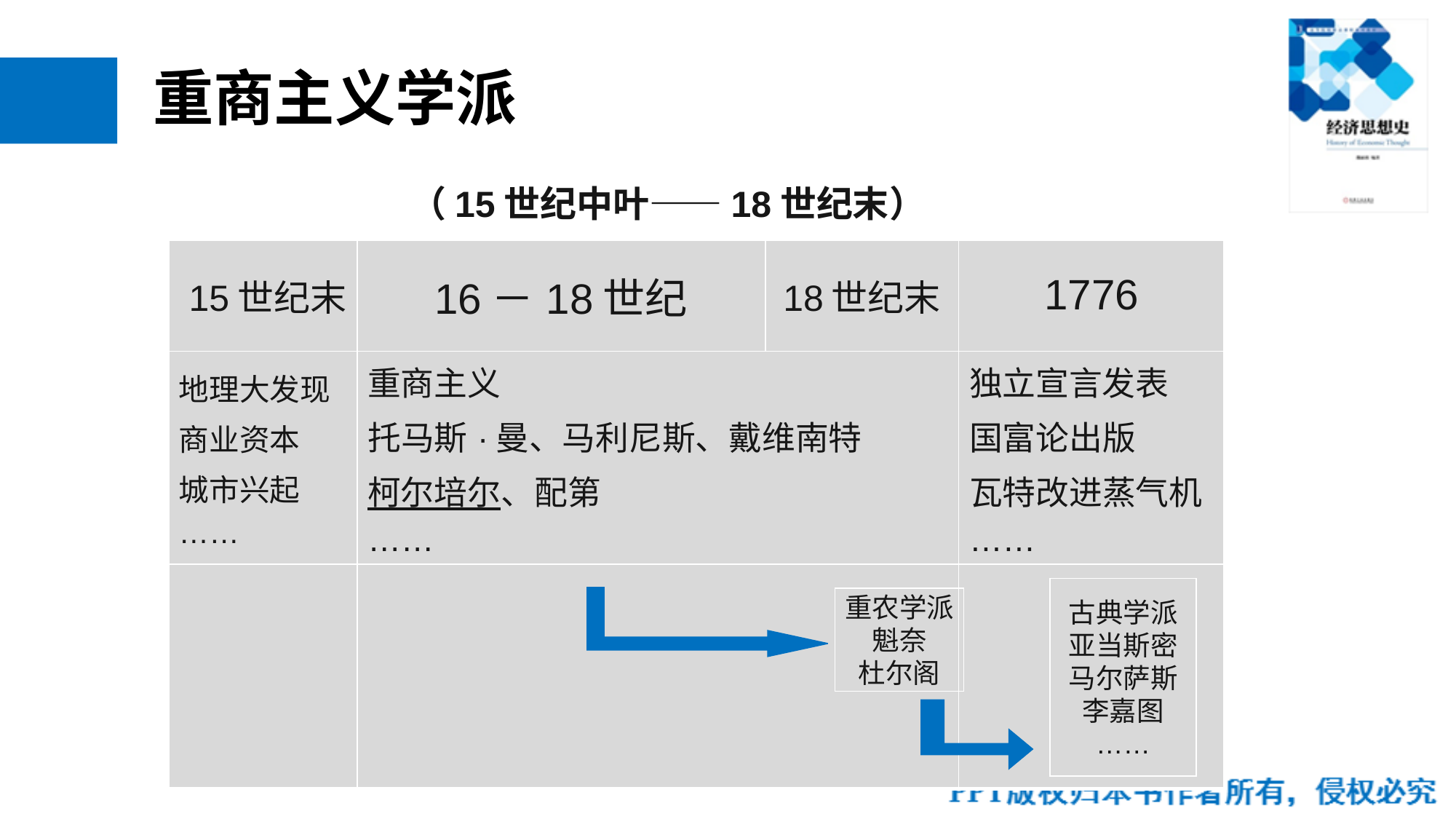

# 重商主义学派
（15世纪中叶——18世纪末）
| 15世纪末 | 16－18世纪 | 18世纪末 | 1776 |
| --- | --- | --- | --- |
| 地理大发现 商业资本 城市兴起 …… | 重商主义 托马斯·曼、马利尼斯、戴维南特 柯尔培尔、配第 …… |  | 独立宣言发表 国富论出版 瓦特改进蒸气机 …… |
|  |  |  |  |
古典学派
亚当斯密
马尔萨斯
李嘉图
……

重农学派
魁奈
杜尔阁

40